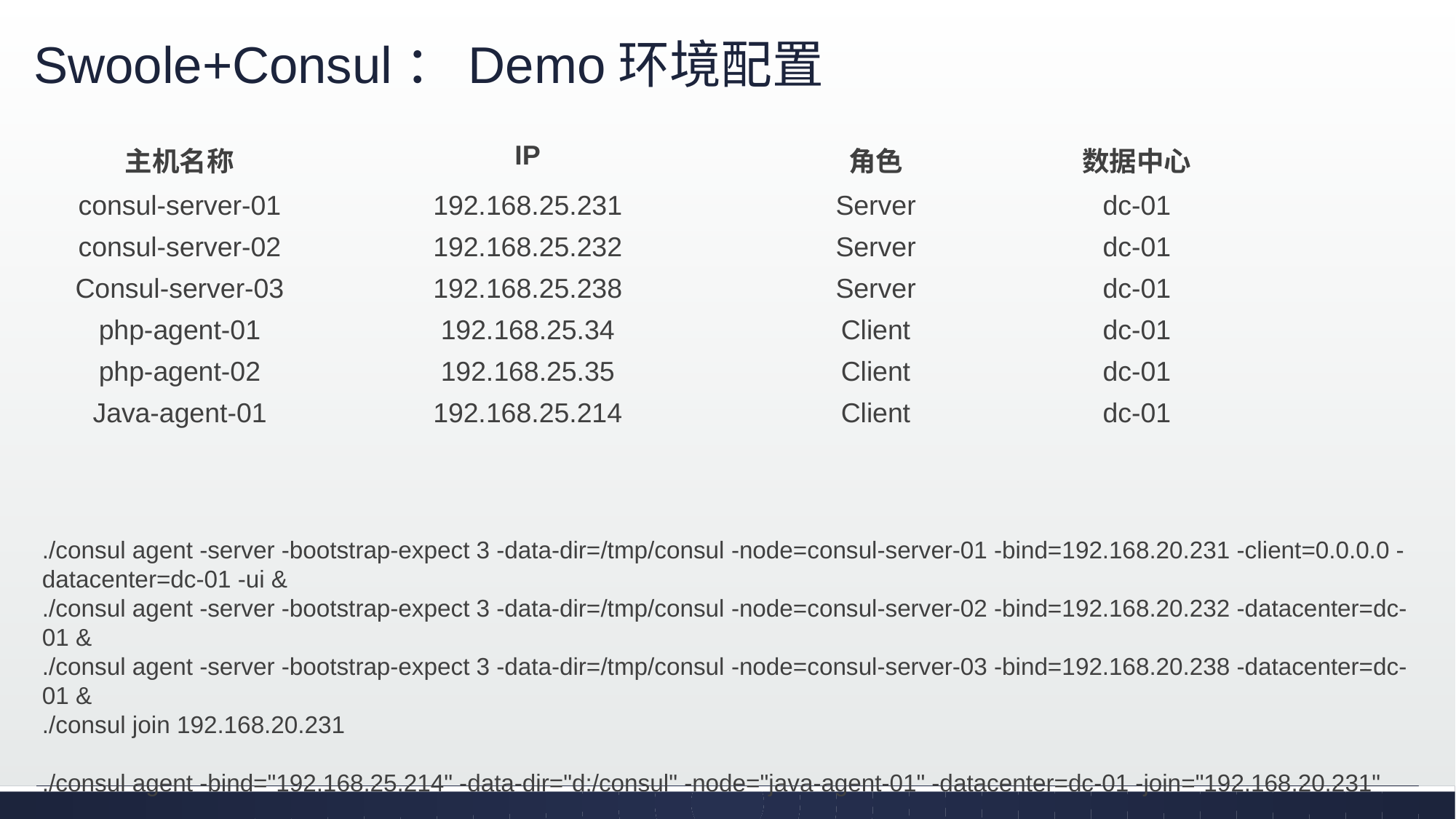

# Swoole+Consul：Demo环境配置
| 主机名称 | IP | 角色 | 数据中心 |  |
| --- | --- | --- | --- | --- |
| consul-server-01 | 192.168.25.231 | Server | dc-01 |  |
| consul-server-02 | 192.168.25.232 | Server | dc-01 |  |
| Consul-server-03 | 192.168.25.238 | Server | dc-01 |  |
| php-agent-01 | 192.168.25.34 | Client | dc-01 |  |
| php-agent-02 | 192.168.25.35 | Client | dc-01 |  |
| Java-agent-01 | 192.168.25.214 | Client | dc-01 |  |
./consul agent -server -bootstrap-expect 3 -data-dir=/tmp/consul -node=consul-server-01 -bind=192.168.20.231 -client=0.0.0.0 -datacenter=dc-01 -ui &
./consul agent -server -bootstrap-expect 3 -data-dir=/tmp/consul -node=consul-server-02 -bind=192.168.20.232 -datacenter=dc-01 &
./consul agent -server -bootstrap-expect 3 -data-dir=/tmp/consul -node=consul-server-03 -bind=192.168.20.238 -datacenter=dc-01 &
./consul join 192.168.20.231

./consul agent -bind="192.168.25.214" -data-dir="d:/consul" -node="java-agent-01" -datacenter=dc-01 -join="192.168.20.231"